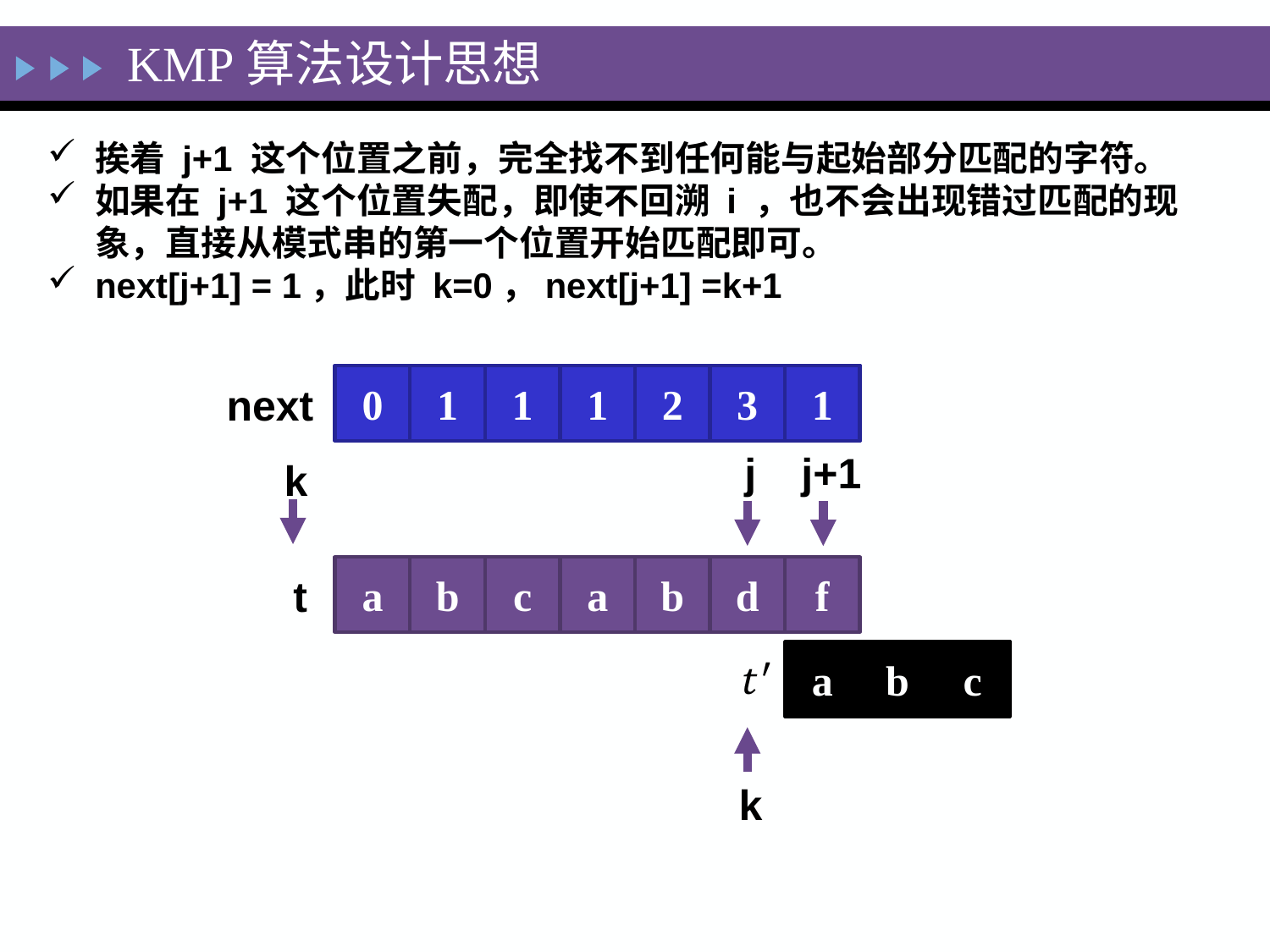

KMP算法设计思想
挨着 j+1 这个位置之前，完全找不到任何能与起始部分匹配的字符。
如果在 j+1 这个位置失配，即使不回溯 i ，也不会出现错过匹配的现象，直接从模式串的第一个位置开始匹配即可。
next[j+1] = 1，此时 k=0，next[j+1] =k+1
0
1
1
1
2
3
?
1
next
j
j+1
k
a
b
c
a
b
d
f
t
a
b
c

k